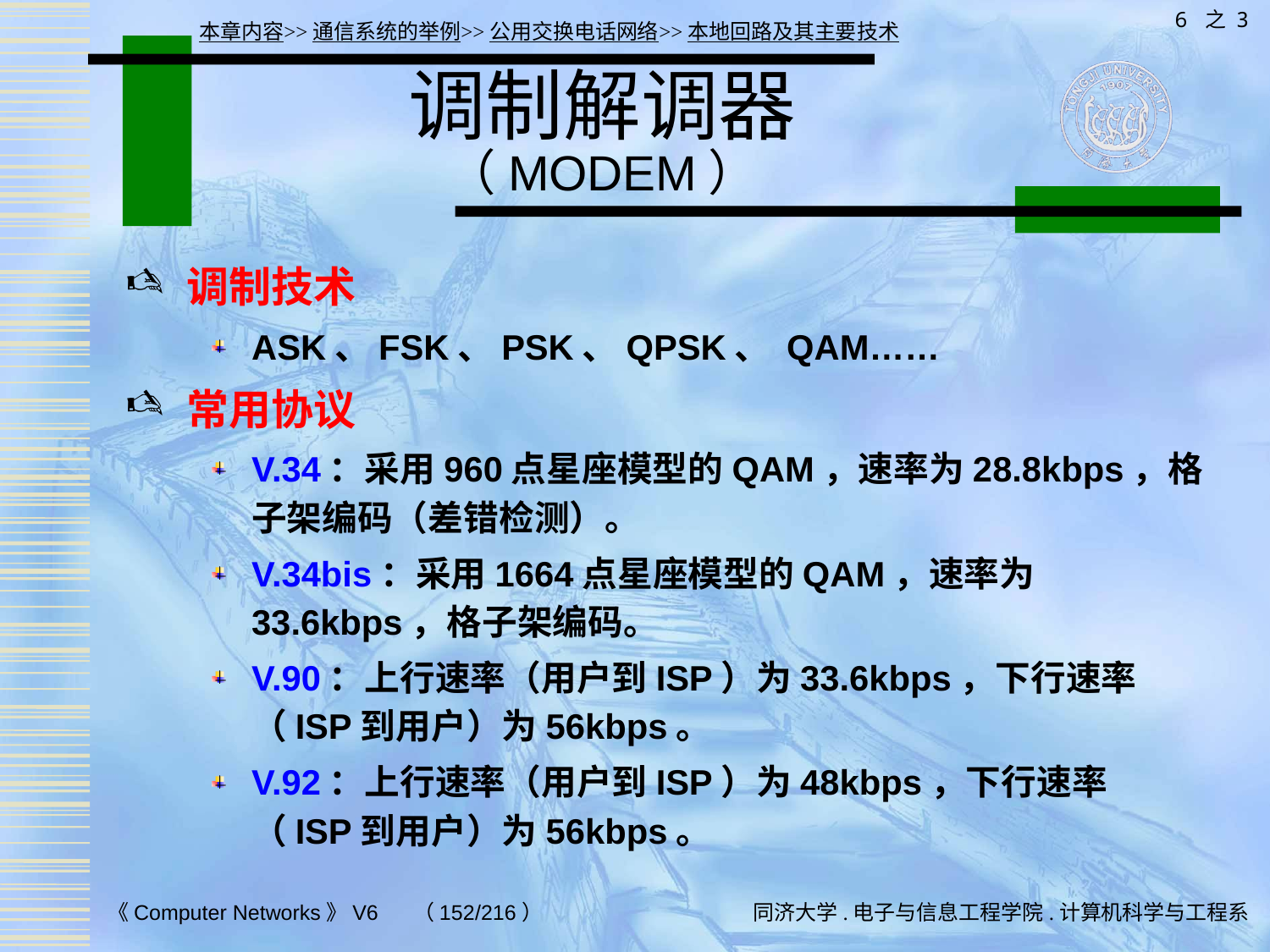

6 之 3
本章内容>>通信系统的举例>>公用交换电话网络>>本地回路及其主要技术
# 调制解调器 （MODEM）
调制技术
ASK、FSK、PSK、QPSK、 QAM……
常用协议
V.34：采用960点星座模型的QAM，速率为28.8kbps，格子架编码（差错检测）。
V.34bis：采用1664点星座模型的QAM，速率为33.6kbps，格子架编码。
V.90：上行速率（用户到ISP）为33.6kbps，下行速率（ISP到用户）为56kbps。
V.92：上行速率（用户到ISP）为48kbps，下行速率（ISP到用户）为56kbps。